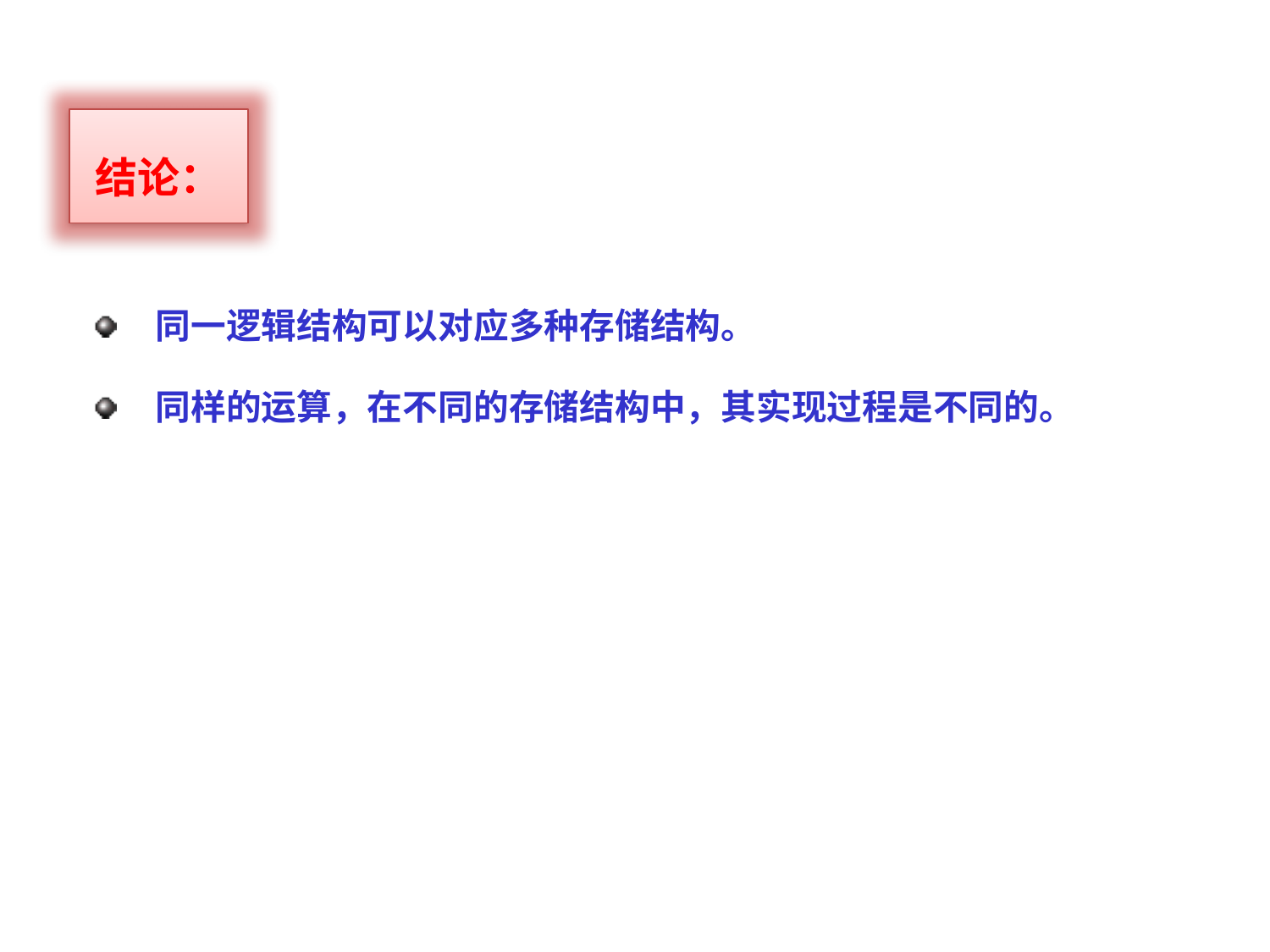

结论：
同一逻辑结构可以对应多种存储结构。
同样的运算，在不同的存储结构中，其实现过程是不同的。